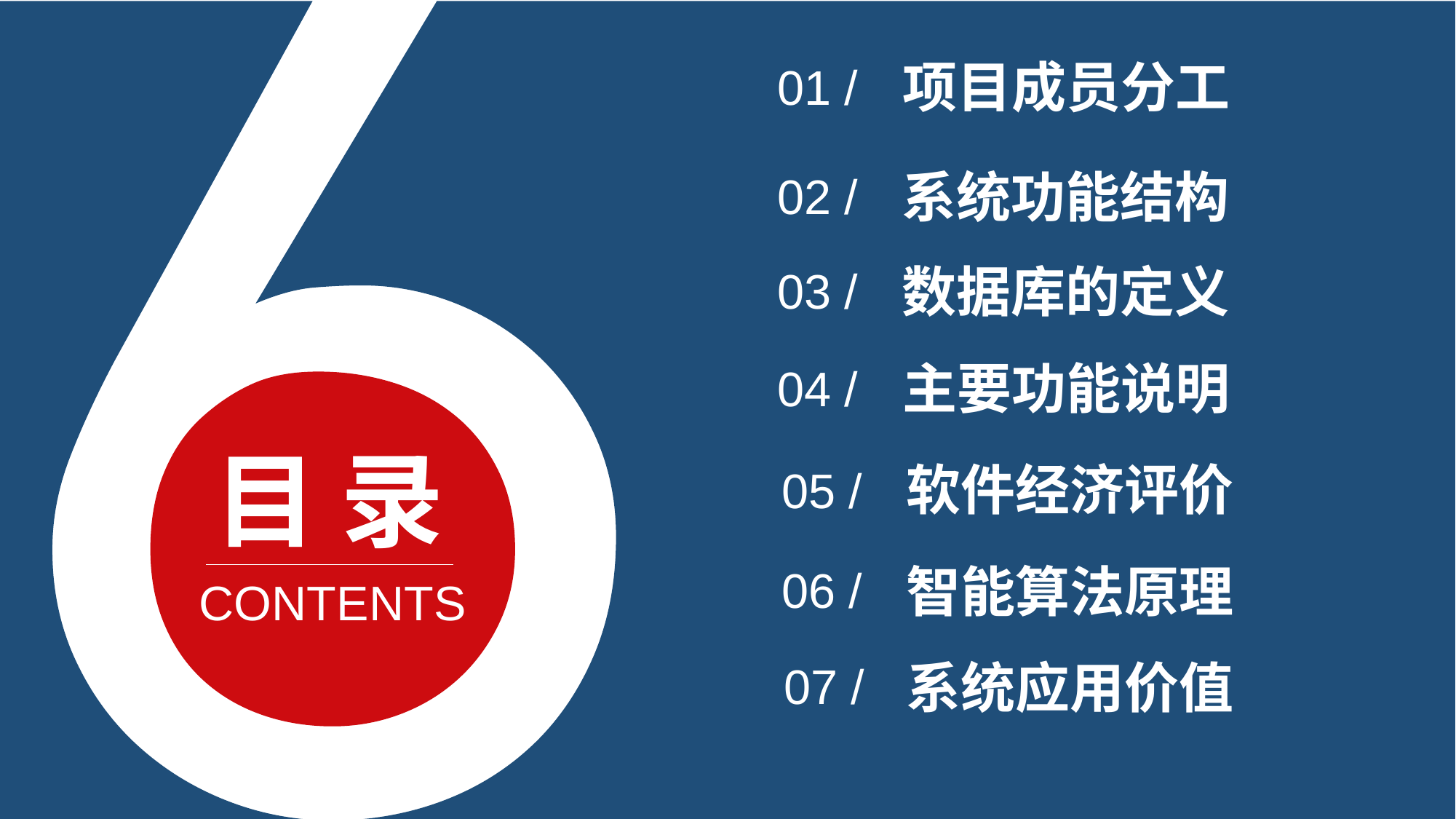

项目成员分工
01 /
系统功能结构
02 /
数据库的定义
03 /
主要功能说明
04 /

目 录
软件经济评价
05 /
智能算法原理
06 /
CONTENTS
系统应用价值
07 /